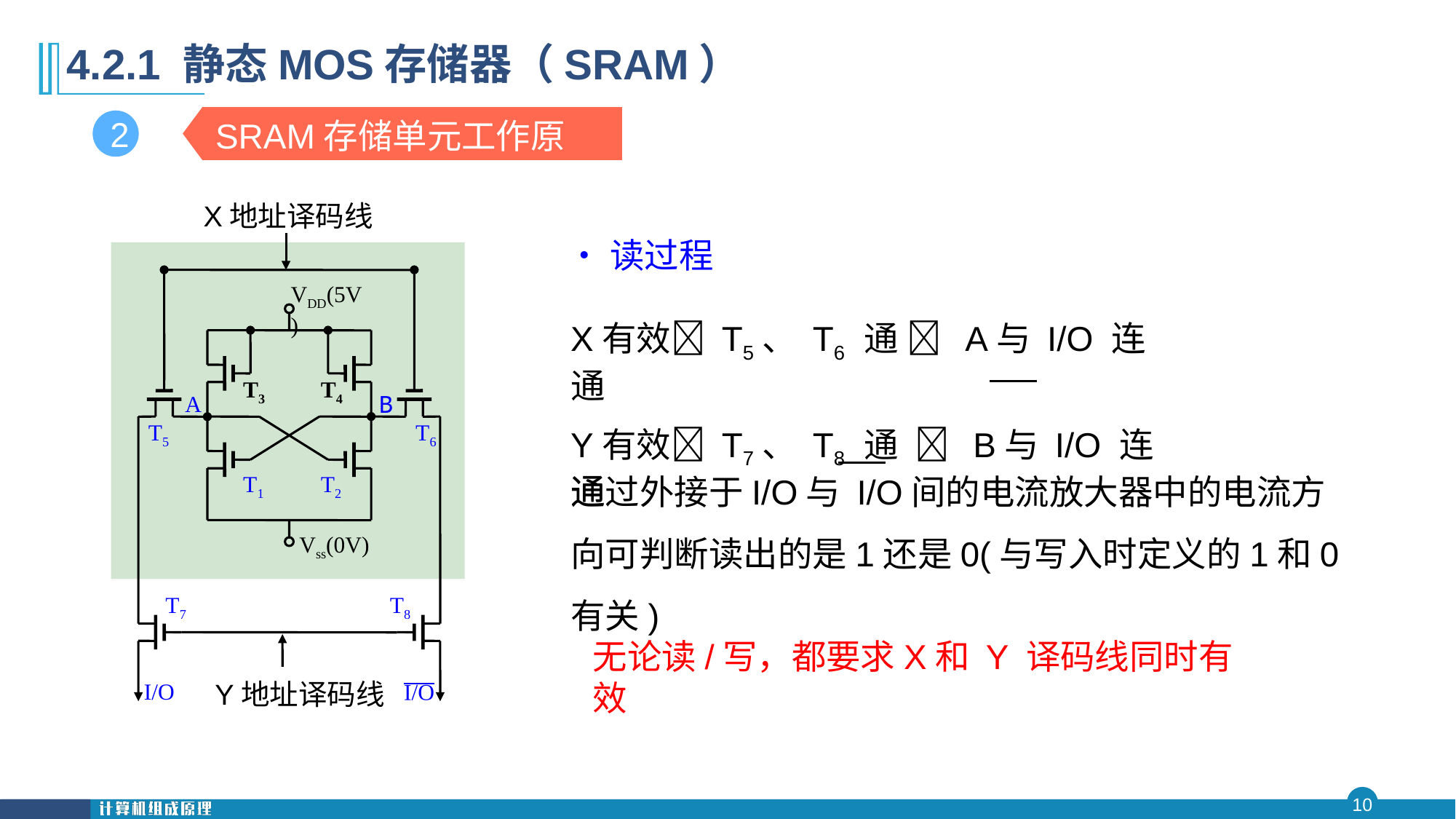

第四 章
# 4.2.1 静态MOS存储器（SRAM）

SRAM存储单元工作原理
2
X地址译码线
•读过程

VDD(5V)

X有效→ T5、 T6  通 →  A与 I/O 连通
Y有效→ T7、 T8  通  →  B与 I/O 连通

T3
T4

T5
T6
T7
T8

A
B

T1
T2
通过外接于I/O与 I/O间的电流放大器中的电流方向可判断读出的是1还是0(与写入时定义的1和0有关)

Vss(0V)

无论读/写，都要求X和 Y 译码线同时有效

Y地址译码线
I/O
O/I